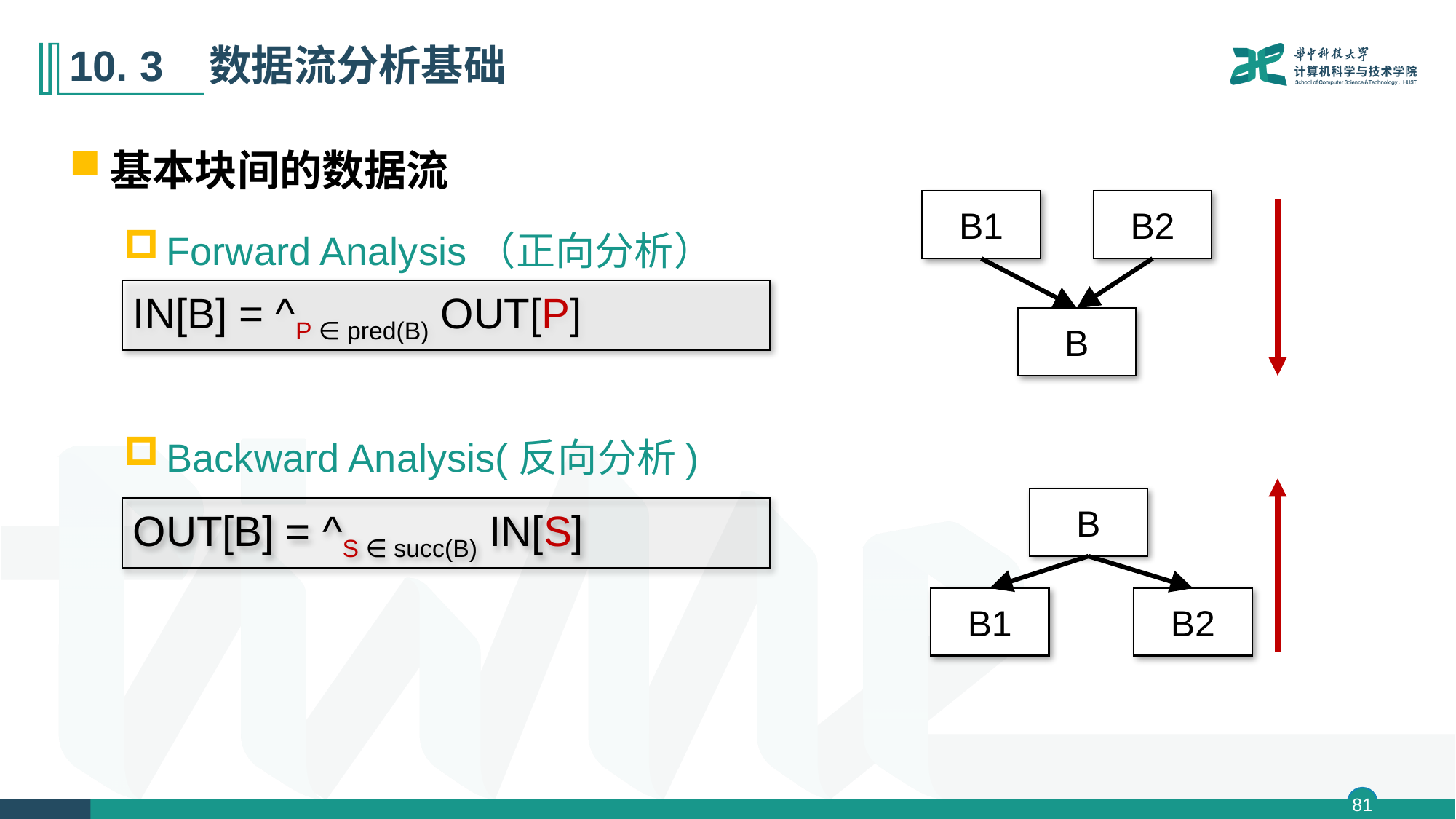

# 10. 3   数据流分析基础
基本块间的数据流
Forward Analysis（正向分析）

Backward Analysis(反向分析)

B1
B2
B
IN[B] = ^P ∈ pred(B) OUT[P]
B
B1
B2
OUT[B] = ^S ∈ succ(B) IN[S]